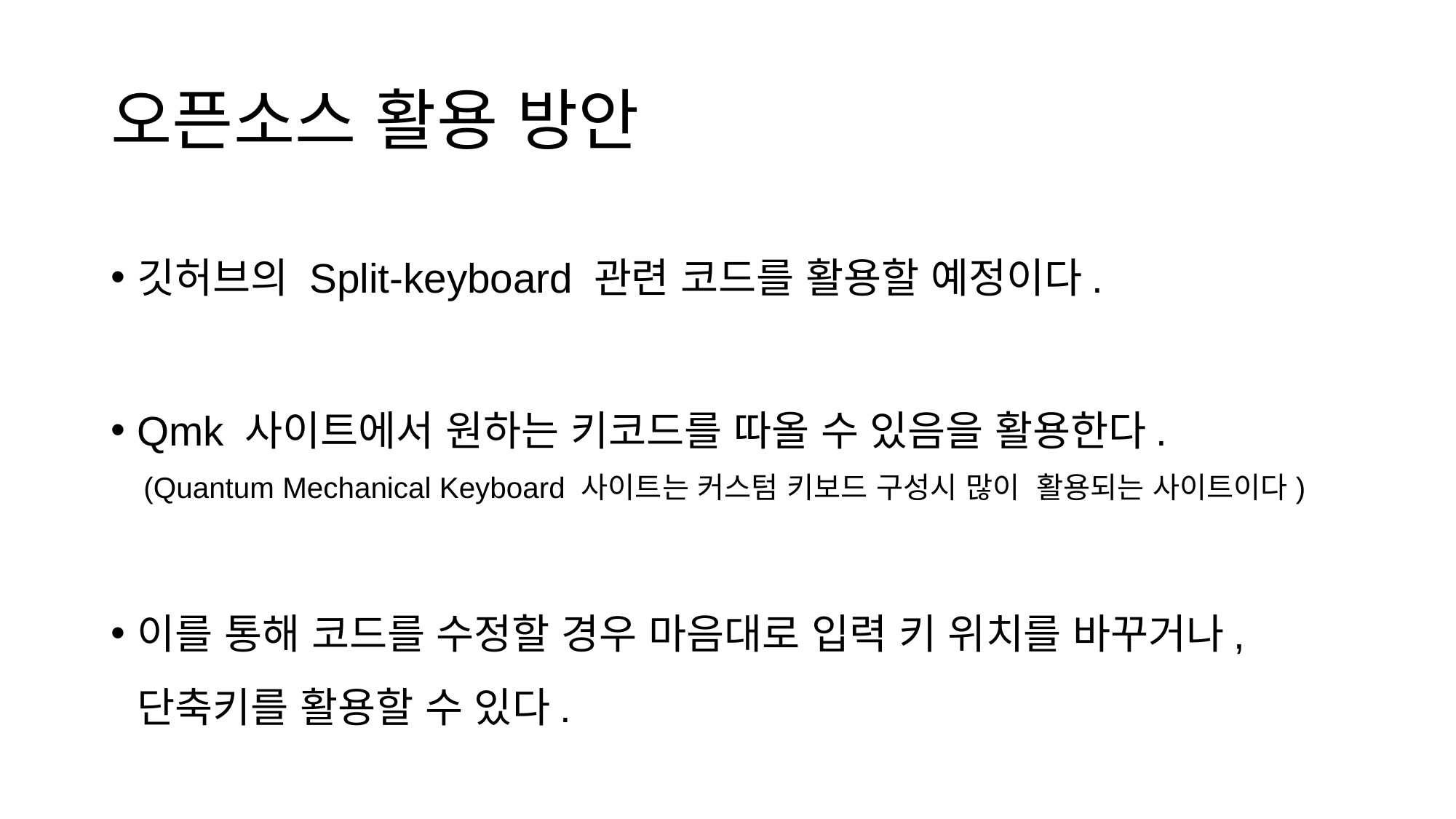

# 오픈소스 활용 방안
깃허브의 Split-keyboard 관련 코드를 활용할 예정이다.

Qmk 사이트에서 원하는 키코드를 따올 수 있음을 활용한다.
    (Quantum Mechanical Keyboard 사이트는 커스텀 키보드 구성시 많이  활용되는 사이트이다)

이를 통해 코드를 수정할 경우 마음대로 입력 키 위치를 바꾸거나, 단축키를 활용할 수 있다.